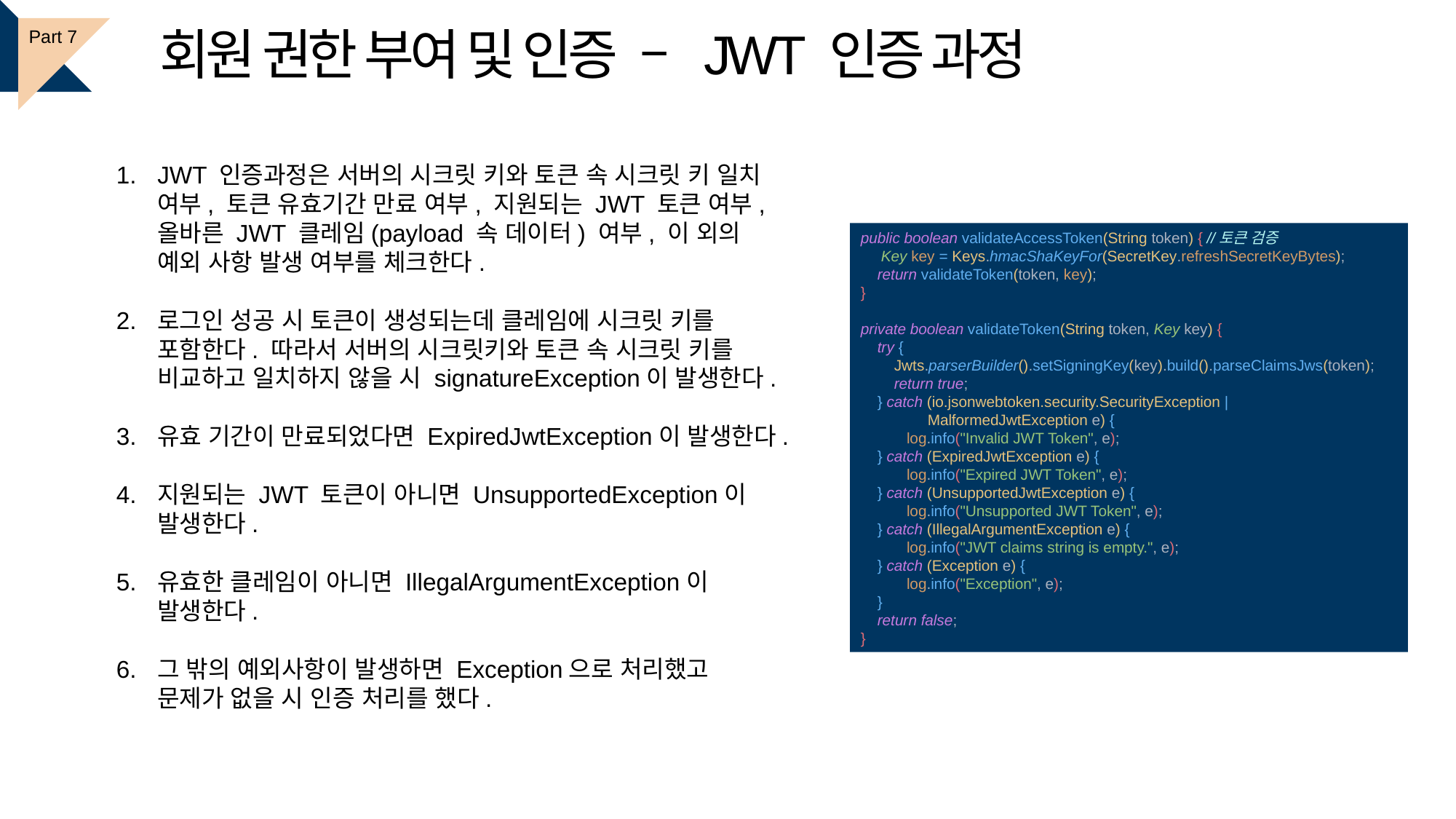

회원 권한 부여 및 인증  –  JWT 인증 과정

Part 7

JWT 인증과정은 서버의 시크릿 키와 토큰 속 시크릿 키 일치 여부, 토큰 유효기간 만료 여부, 지원되는 JWT 토큰 여부, 올바른 JWT 클레임(payload 속 데이터) 여부, 이 외의 예외 사항 발생 여부를 체크한다.

로그인 성공 시 토큰이 생성되는데 클레임에 시크릿 키를 포함한다. 따라서 서버의 시크릿키와 토큰 속 시크릿 키를 비교하고 일치하지 않을 시 signatureException이 발생한다.

유효 기간이 만료되었다면 ExpiredJwtException이 발생한다.

지원되는 JWT 토큰이 아니면 UnsupportedException이 발생한다.

유효한 클레임이 아니면 IllegalArgumentException이 발생한다.

그 밖의 예외사항이 발생하면 Exception으로 처리했고 문제가 없을 시 인증 처리를 했다.

public boolean validateAccessToken(String token) { //토큰 검증
    Key key = Keys.hmacShaKeyFor(SecretKey.refreshSecretKeyBytes);
    return validateToken(token, key);
}
private boolean validateToken(String token, Key key) {
    try {
        Jwts.parserBuilder().setSigningKey(key).build().parseClaimsJws(token);
        return true;
    } catch (io.jsonwebtoken.security.SecurityException |
                MalformedJwtException e) {
           log.info("Invalid JWT Token", e);
    } catch (ExpiredJwtException e) {
           log.info("Expired JWT Token", e);
    } catch (UnsupportedJwtException e) {
           log.info("Unsupported JWT Token", e);
    } catch (IllegalArgumentException e) {
           log.info("JWT claims string is empty.", e);
    } catch (Exception e) {
           log.info("Exception", e);
    }
    return false;
}